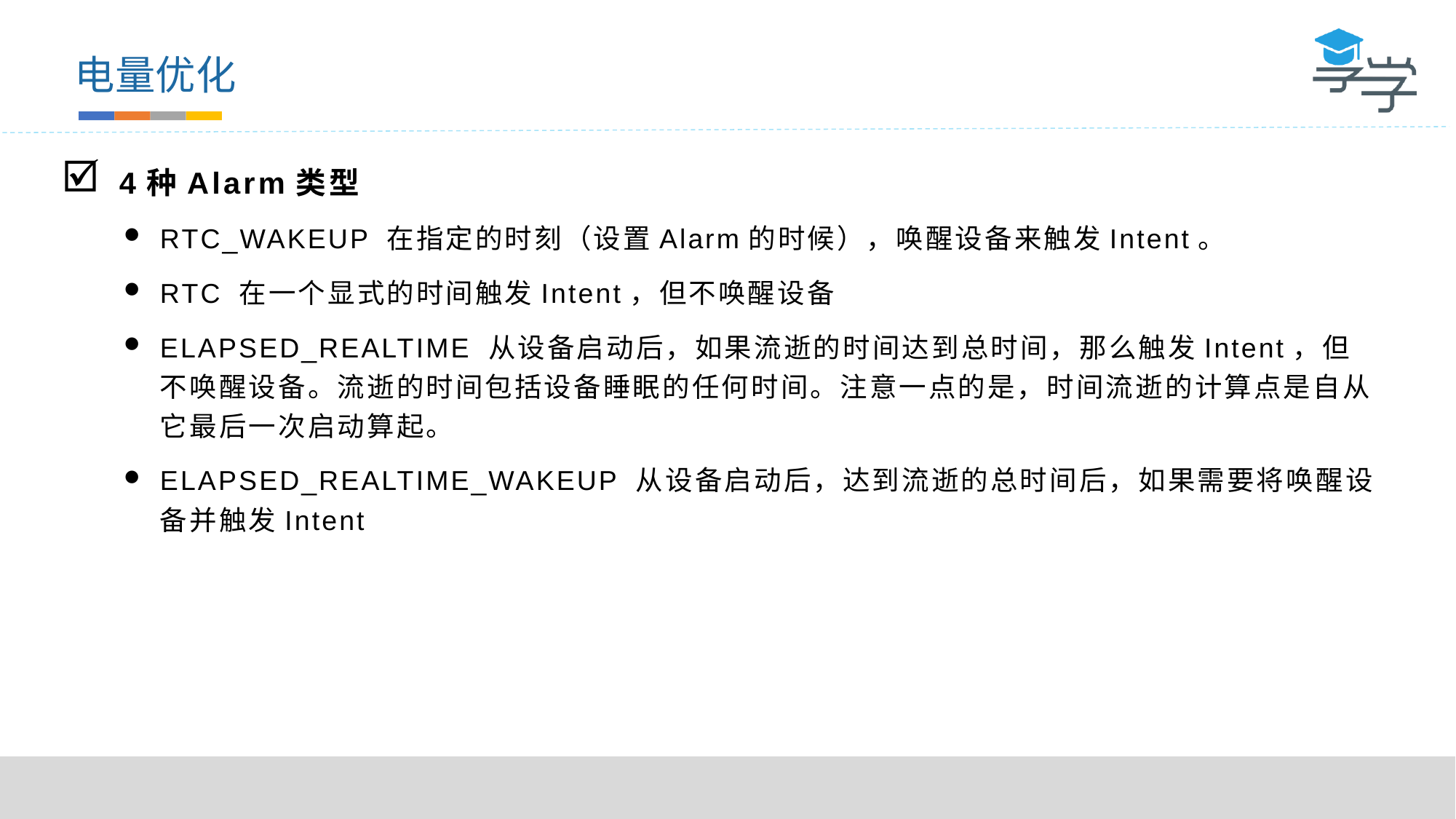

电量优化

4种Alarm类型
RTC_WAKEUP 在指定的时刻（设置Alarm的时候），唤醒设备来触发Intent。
RTC 在一个显式的时间触发Intent，但不唤醒设备
ELAPSED_REALTIME 从设备启动后，如果流逝的时间达到总时间，那么触发Intent，但不唤醒设备。流逝的时间包括设备睡眠的任何时间。注意一点的是，时间流逝的计算点是自从它最后一次启动算起。
ELAPSED_REALTIME_WAKEUP 从设备启动后，达到流逝的总时间后，如果需要将唤醒设备并触发Intent